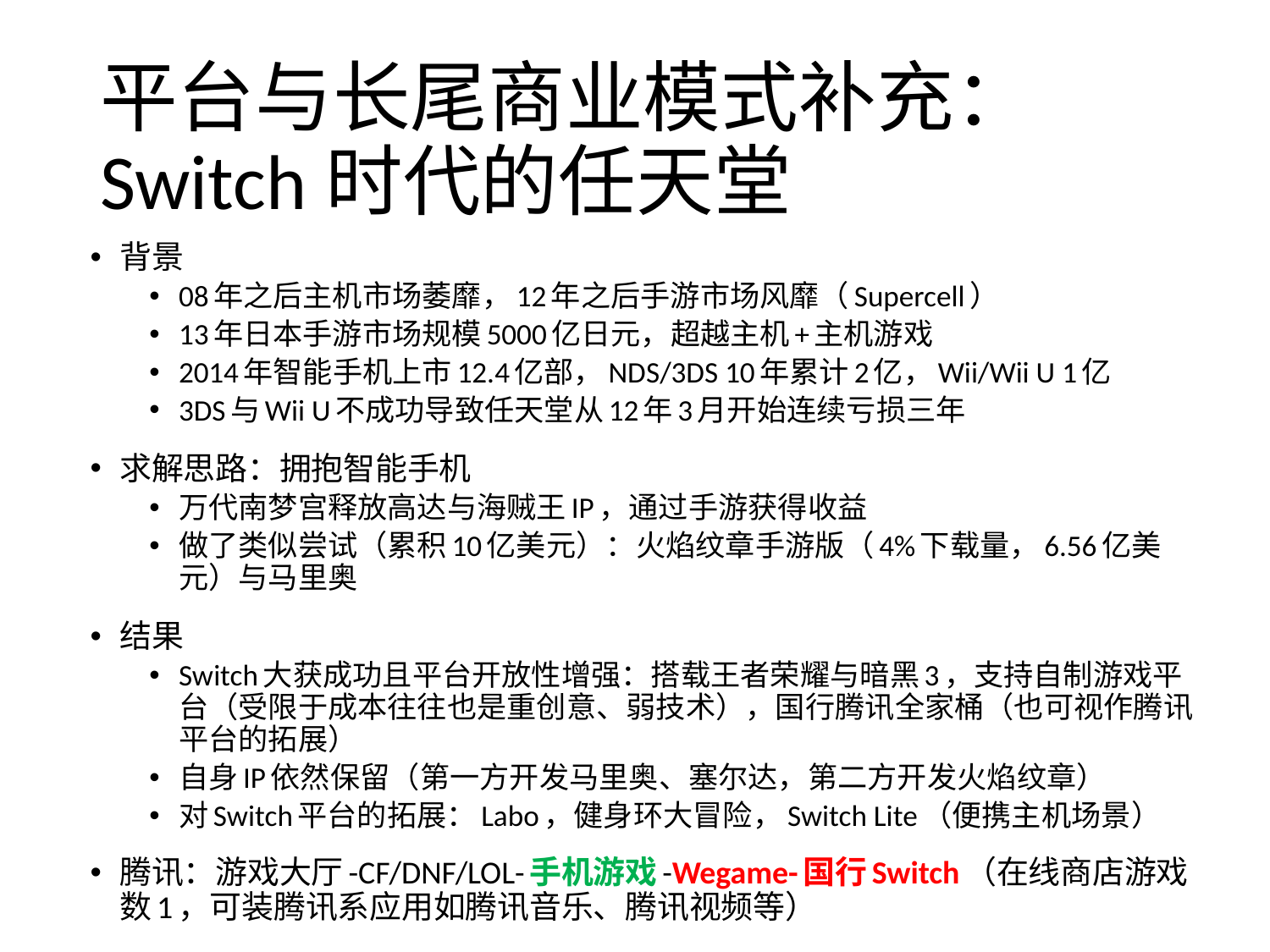

# 平台与长尾商业模式补充：Switch时代的任天堂
背景
08年之后主机市场萎靡，12年之后手游市场风靡（Supercell）
13年日本手游市场规模5000亿日元，超越主机+主机游戏
2014年智能手机上市12.4亿部，NDS/3DS 10年累计2亿，Wii/Wii U 1亿
3DS与Wii U不成功导致任天堂从12年3月开始连续亏损三年

求解思路：拥抱智能手机
万代南梦宫释放高达与海贼王IP，通过手游获得收益
做了类似尝试（累积10亿美元）：火焰纹章手游版（4%下载量，6.56亿美元）与马里奥

结果
Switch大获成功且平台开放性增强：搭载王者荣耀与暗黑3，支持自制游戏平台（受限于成本往往也是重创意、弱技术），国行腾讯全家桶（也可视作腾讯平台的拓展）
自身IP依然保留（第一方开发马里奥、塞尔达，第二方开发火焰纹章）
对Switch平台的拓展：Labo，健身环大冒险，Switch Lite（便携主机场景）

腾讯：游戏大厅-CF/DNF/LOL-手机游戏-Wegame-国行Switch（在线商店游戏数1，可装腾讯系应用如腾讯音乐、腾讯视频等）